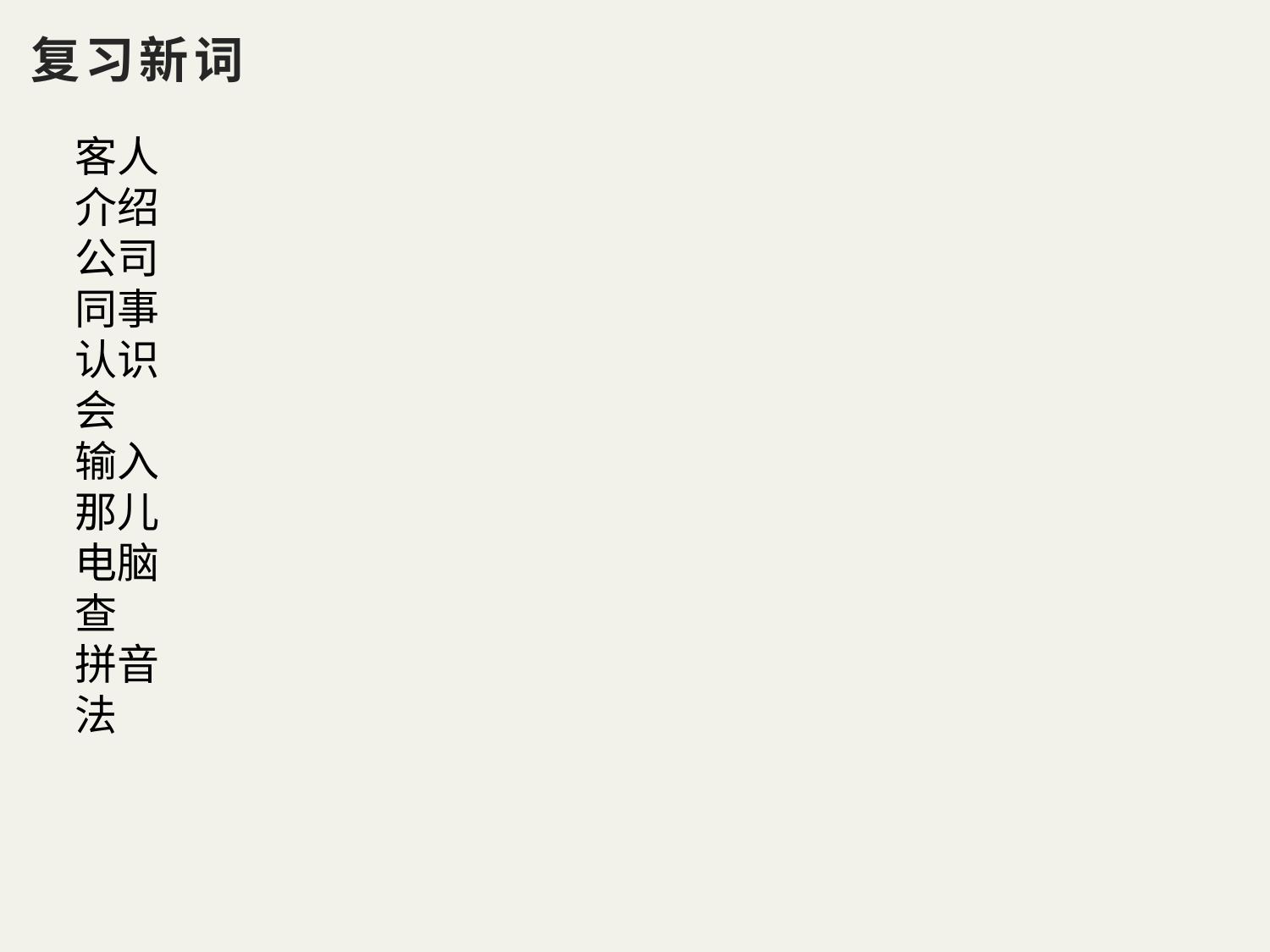

# 复习新词
客人
介绍
公司
同事
认识
会
输入
那儿
电脑
查
拼音
法